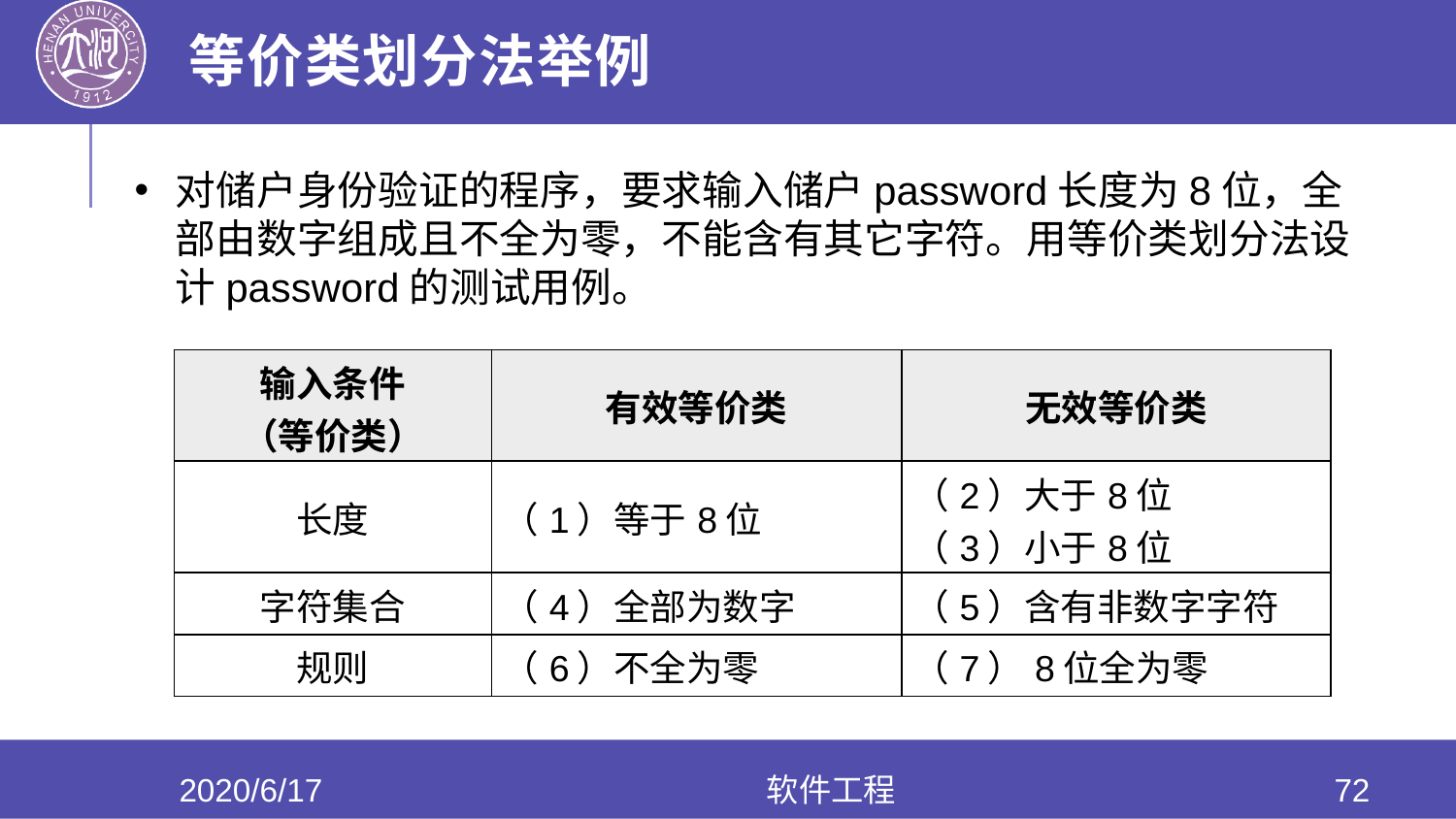

# 等价类划分法举例
对储户身份验证的程序，要求输入储户password长度为8位，全部由数字组成且不全为零，不能含有其它字符。用等价类划分法设计password的测试用例。
| 输入条件 （等价类） | 有效等价类 | 无效等价类 |
| --- | --- | --- |
| 长度 | （1）等于8位 | （2）大于8位 （3）小于8位 |
| 字符集合 | （4）全部为数字 | （5）含有非数字字符 |
| 规则 | （6）不全为零 | （7）8位全为零 |
2020/6/17
软件工程
72